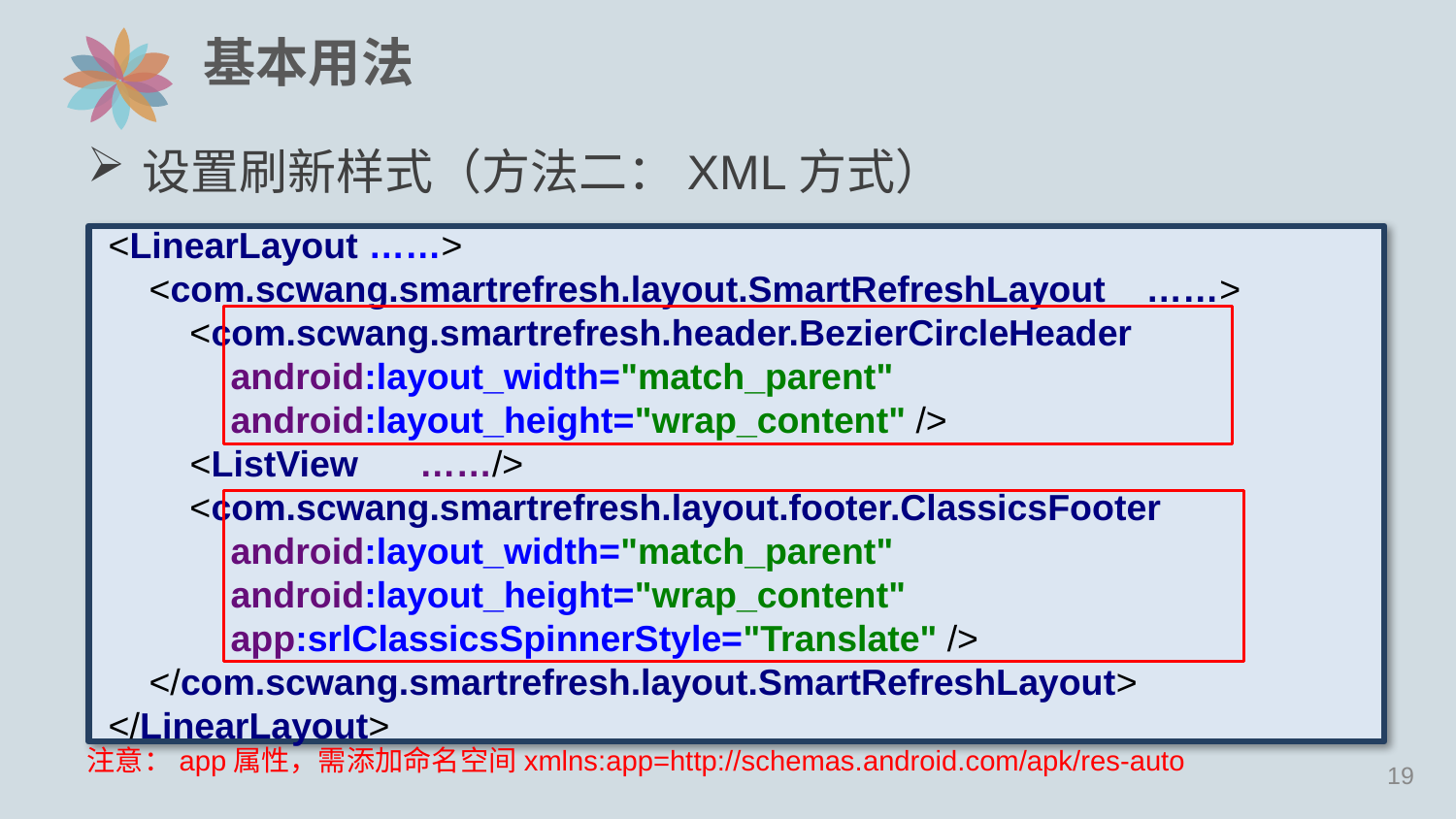

# 基本用法
设置刷新样式（方法二：XML方式）

注意：app属性，需添加命名空间xmlns:app=http://schemas.android.com/apk/res-auto
<LinearLayout ……>
    <com.scwang.smartrefresh.layout.SmartRefreshLayout    ……>
        <com.scwang.smartrefresh.header.BezierCircleHeader
            android:layout_width="match_parent"
            android:layout_height="wrap_content" />
        <ListView      ……/>
        <com.scwang.smartrefresh.layout.footer.ClassicsFooter
            android:layout_width="match_parent"
            android:layout_height="wrap_content"
            app:srlClassicsSpinnerStyle="Translate" />
    </com.scwang.smartrefresh.layout.SmartRefreshLayout>
</LinearLayout>

19